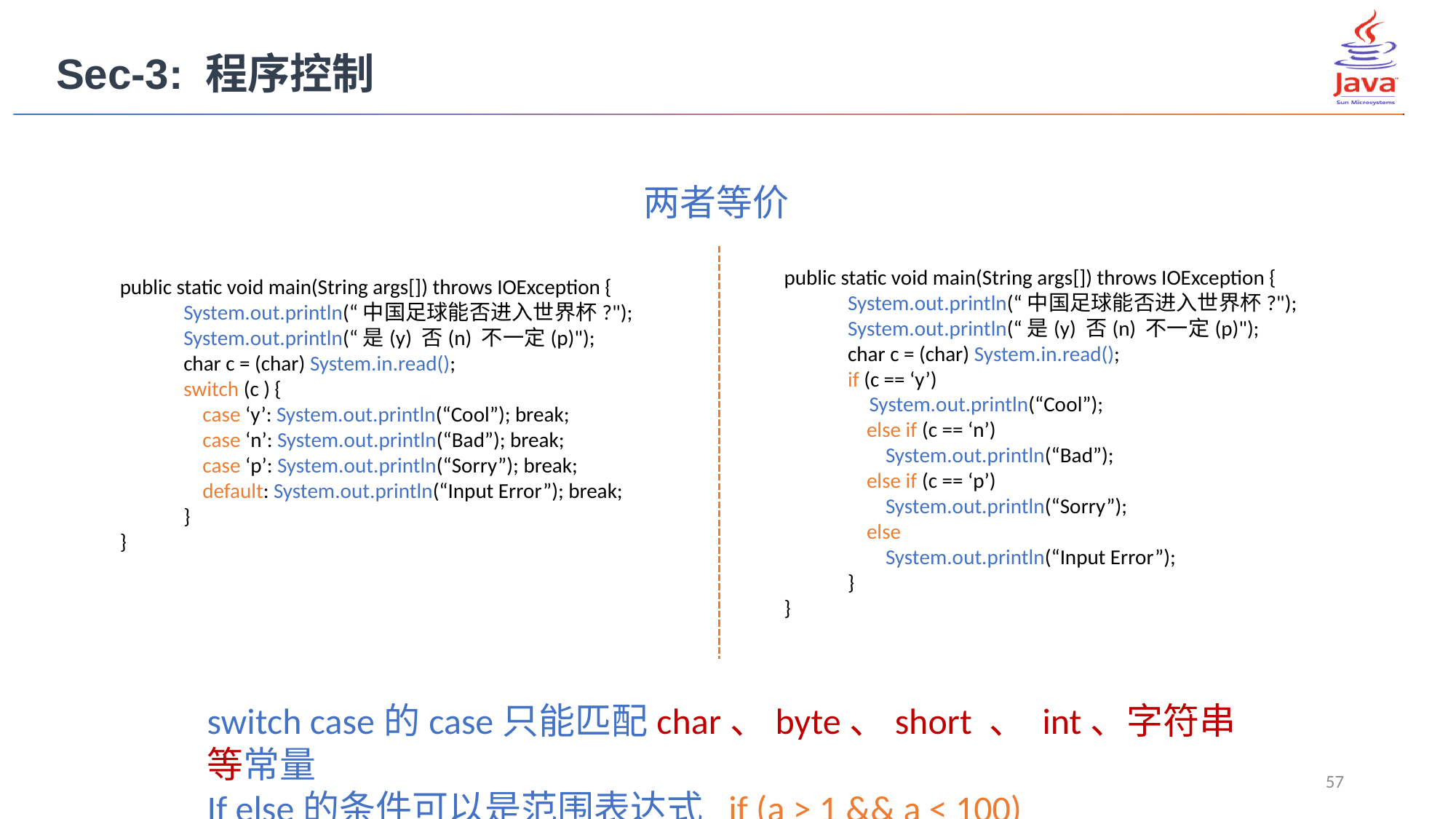

Sec-3: 程序控制
两者等价
public static void main(String args[]) throws IOException {
	System.out.println(“中国足球能否进入世界杯?");
	System.out.println(“是(y) 否(n) 不一定(p)");
	char c = (char) System.in.read();
	if (c == ‘y’)
                  System.out.println(“Cool”);
	    else if (c == ‘n’)
	        System.out.println(“Bad”);
	    else if (c == ‘p’)
	        System.out.println(“Sorry”);
	    else
	        System.out.println(“Input Error”);
	}
}
public static void main(String args[]) throws IOException {
	System.out.println(“中国足球能否进入世界杯?");
	System.out.println(“是(y) 否(n) 不一定(p)");
	char c = (char) System.in.read();
	switch (c ) {
	    case ‘y’: System.out.println(“Cool”); break;
	    case ‘n’: System.out.println(“Bad”); break;
	    case ‘p’: System.out.println(“Sorry”); break;
	    default: System.out.println(“Input Error”); break;
	}
}
switch case的case只能匹配char、byte、short 、 int、字符串等常量
If else的条件可以是范围表达式  if (a > 1 && a < 100)
57